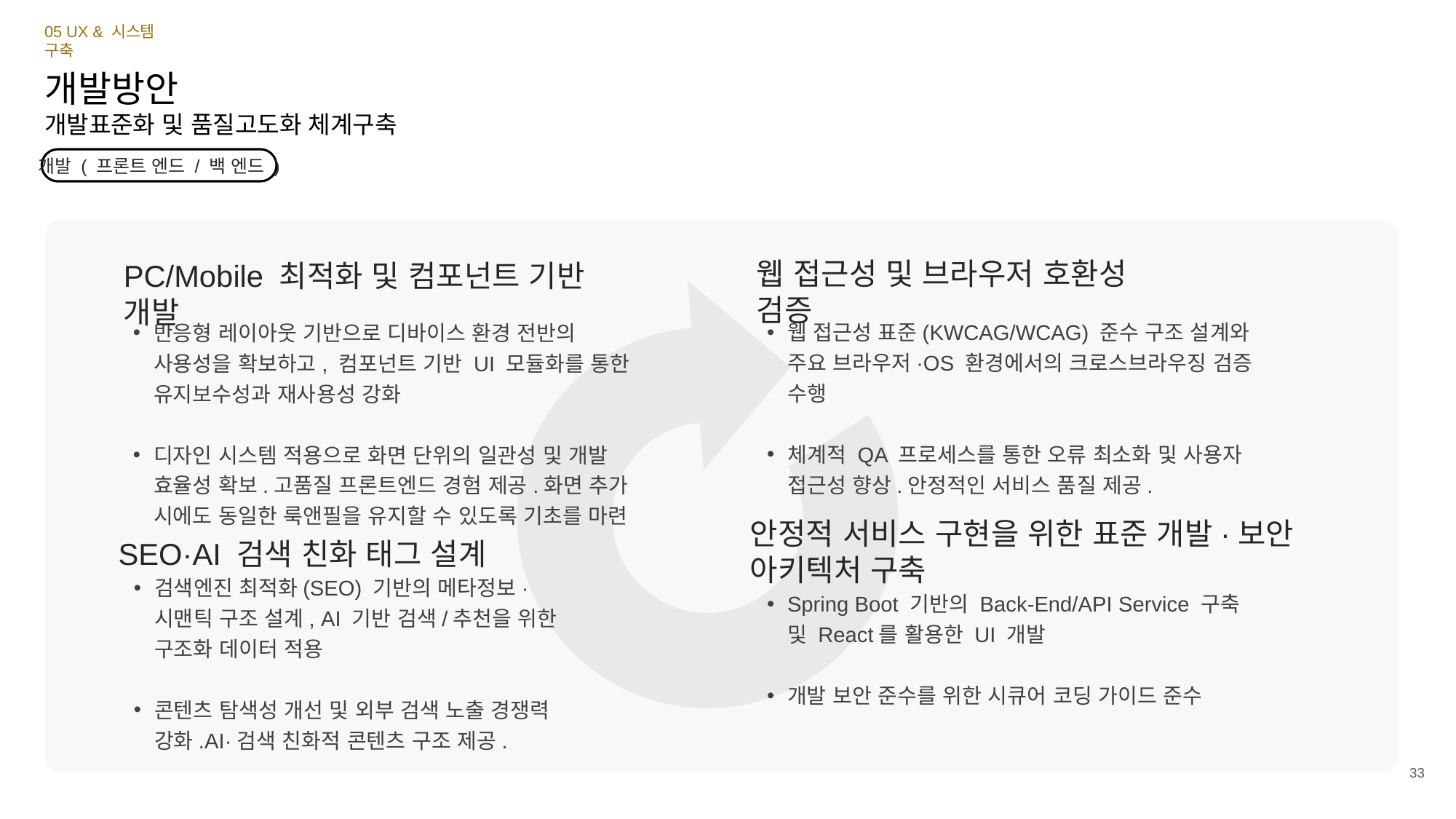

05 UX & 시스템 구축
개발방안
개발표준화 및 품질고도화 체계구축
개발 ( 프론트 엔드 / 백 엔드 )

웹 접근성 및 브라우저 호환성 검증
PC/Mobile 최적화 및 컴포넌트 기반 개발
웹 접근성 표준(KWCAG/WCAG) 준수 구조 설계와 주요 브라우저·OS 환경에서의 크로스브라우징 검증 수행

체계적 QA 프로세스를 통한 오류 최소화 및 사용자 접근성 향상.안정적인 서비스 품질 제공.

반응형 레이아웃 기반으로 디바이스 환경 전반의 사용성을 확보하고, 컴포넌트 기반 UI 모듈화를 통한 유지보수성과 재사용성 강화

디자인 시스템 적용으로 화면 단위의 일관성 및 개발 효율성 확보.고품질 프론트엔드 경험 제공.화면 추가 시에도 동일한 룩앤필을 유지할 수 있도록 기초를 마련
안정적 서비스 구현을 위한 표준 개발·보안 아키텍처 구축
SEO·AI 검색 친화 태그 설계
Spring Boot 기반의 Back-End/API Service 구축 및 React를 활용한 UI 개발

개발 보안 준수를 위한 시큐어 코딩 가이드 준수
검색엔진 최적화(SEO) 기반의 메타정보·시맨틱 구조 설계, AI 기반 검색/추천을 위한 구조화 데이터 적용

콘텐츠 탐색성 개선 및 외부 검색 노출 경쟁력 강화.AI·검색 친화적 콘텐츠 구조 제공.
33